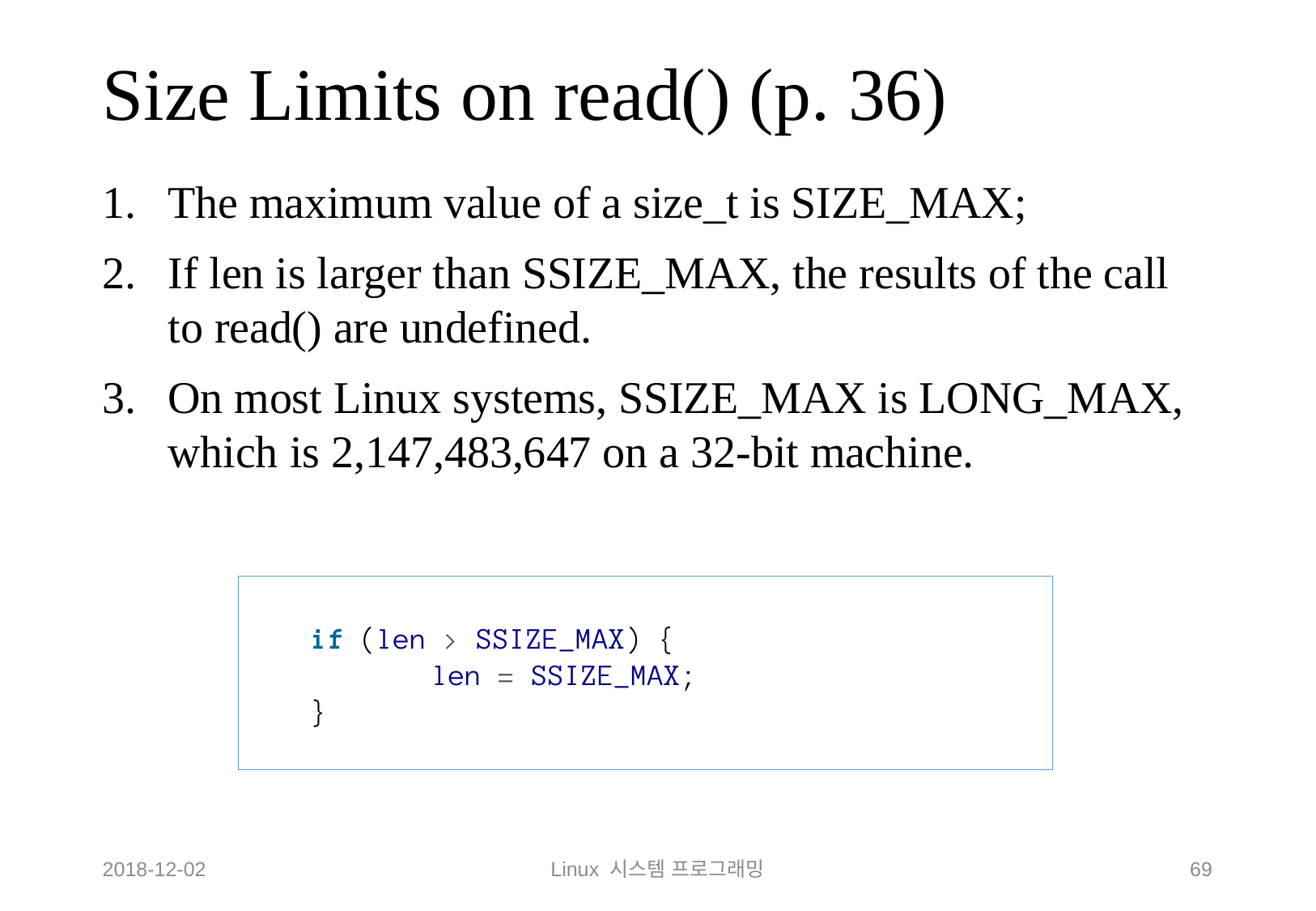

# Size Limits on read() (p. 36)
The maximum value of a size_t is SIZE_MAX;
If len is larger than SSIZE_MAX, the results of the call to read() are undefined.
On most Linux systems, SSIZE_MAX is LONG_MAX, which is 2,147,483,647 on a 32-bit machine.

if (len > SSIZE_MAX) {
	len = SSIZE_MAX;
}
2018-12-02
Linux 시스템 프로그래밍
69